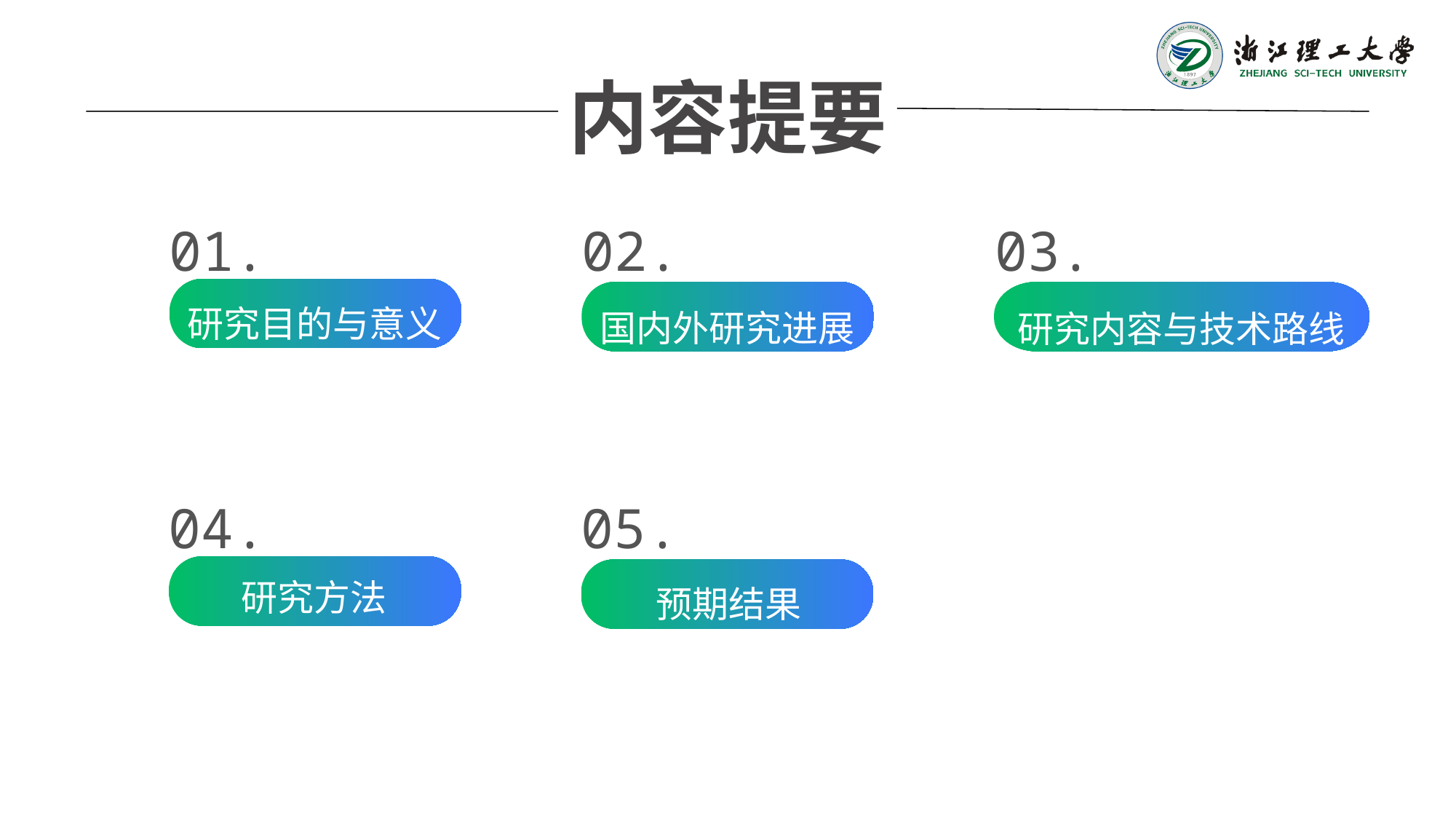

内容提要

01.
02.
03.
研究目的与意义

国内外研究进展
研究内容与技术路线

04.
05.
研究方法
预期结果